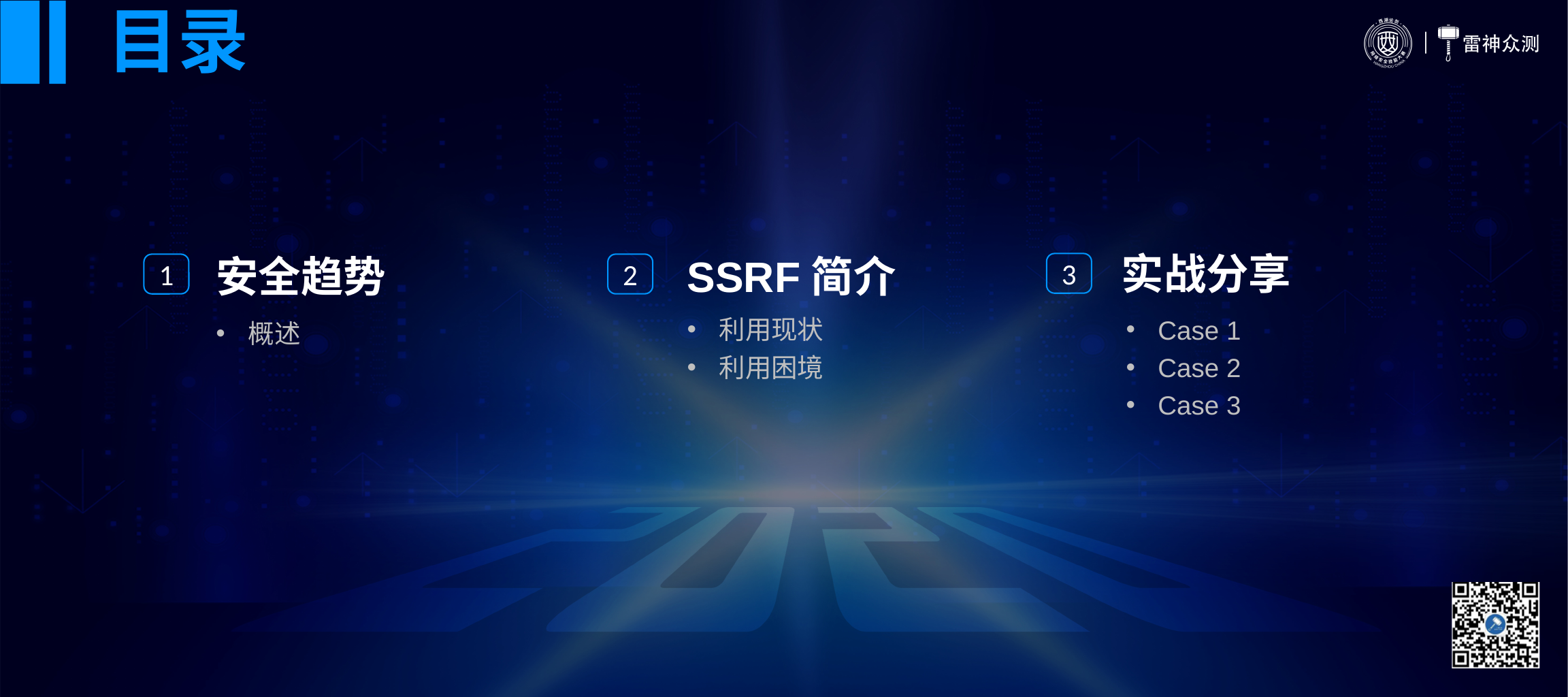

目录
实战分享
安全趋势
SSRF简介
3
2
1
利用现状
利用困境
Case 1
Case 2
Case 3
概述